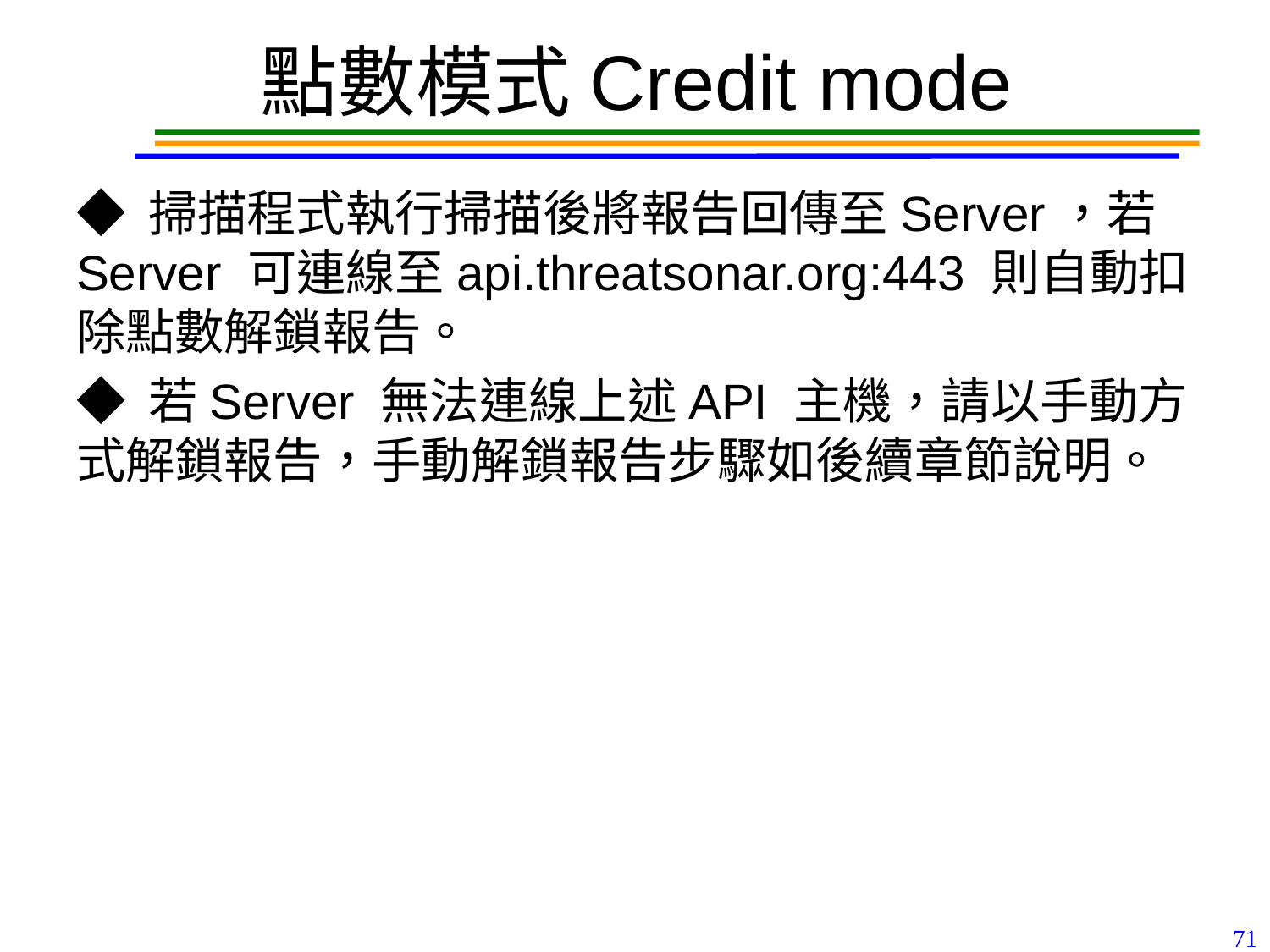

# 點數模式Credit mode
◆ 掃描程式執行掃描後將報告回傳至Server，若Server 可連線至api.threatsonar.org:443 則自動扣除點數解鎖報告。
◆ 若Server 無法連線上述API 主機，請以手動方式解鎖報告，手動解鎖報告步驟如後續章節說明。
71